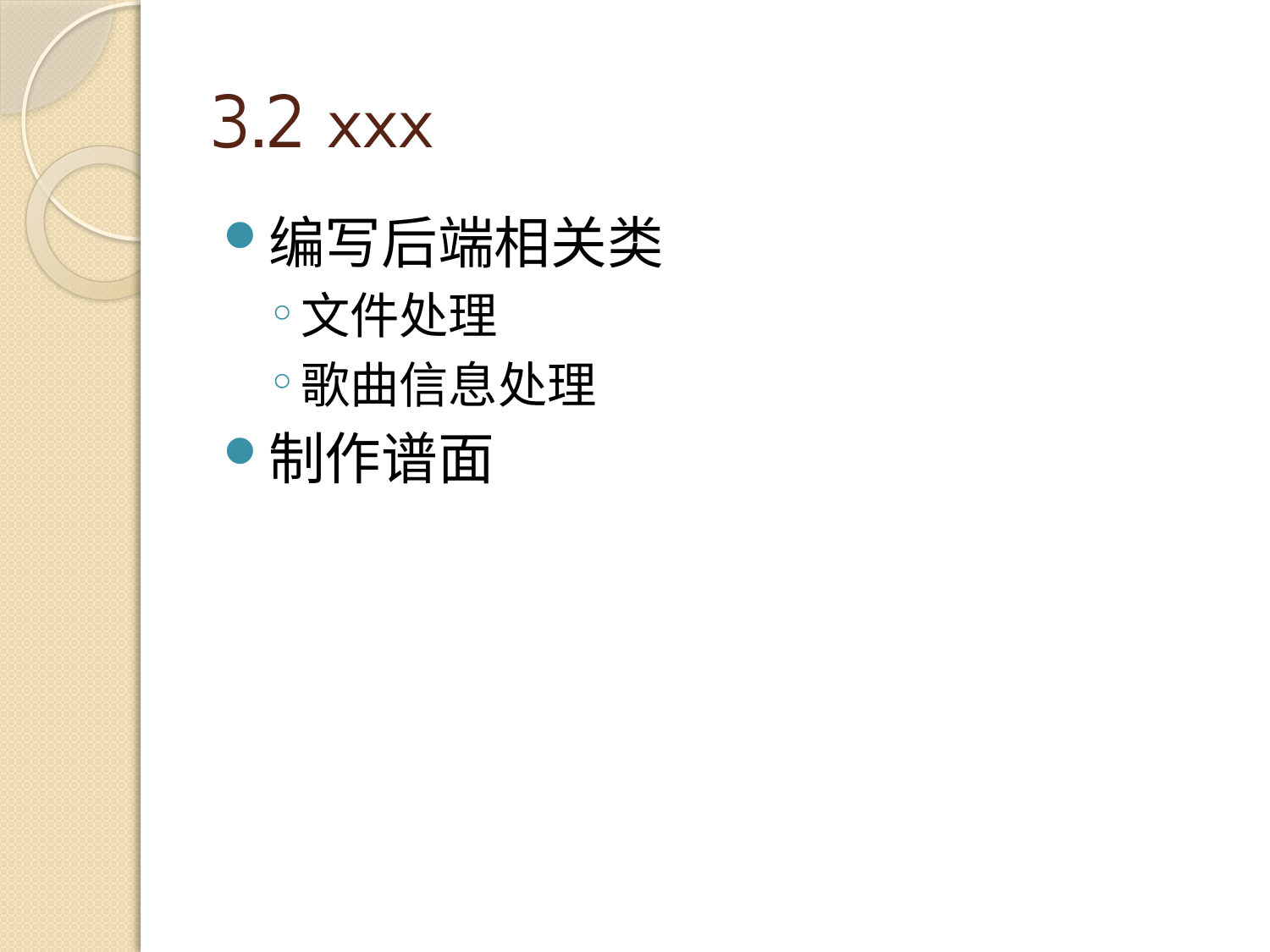

# 3.2 xxx
编写后端相关类
文件处理
歌曲信息处理
制作谱面